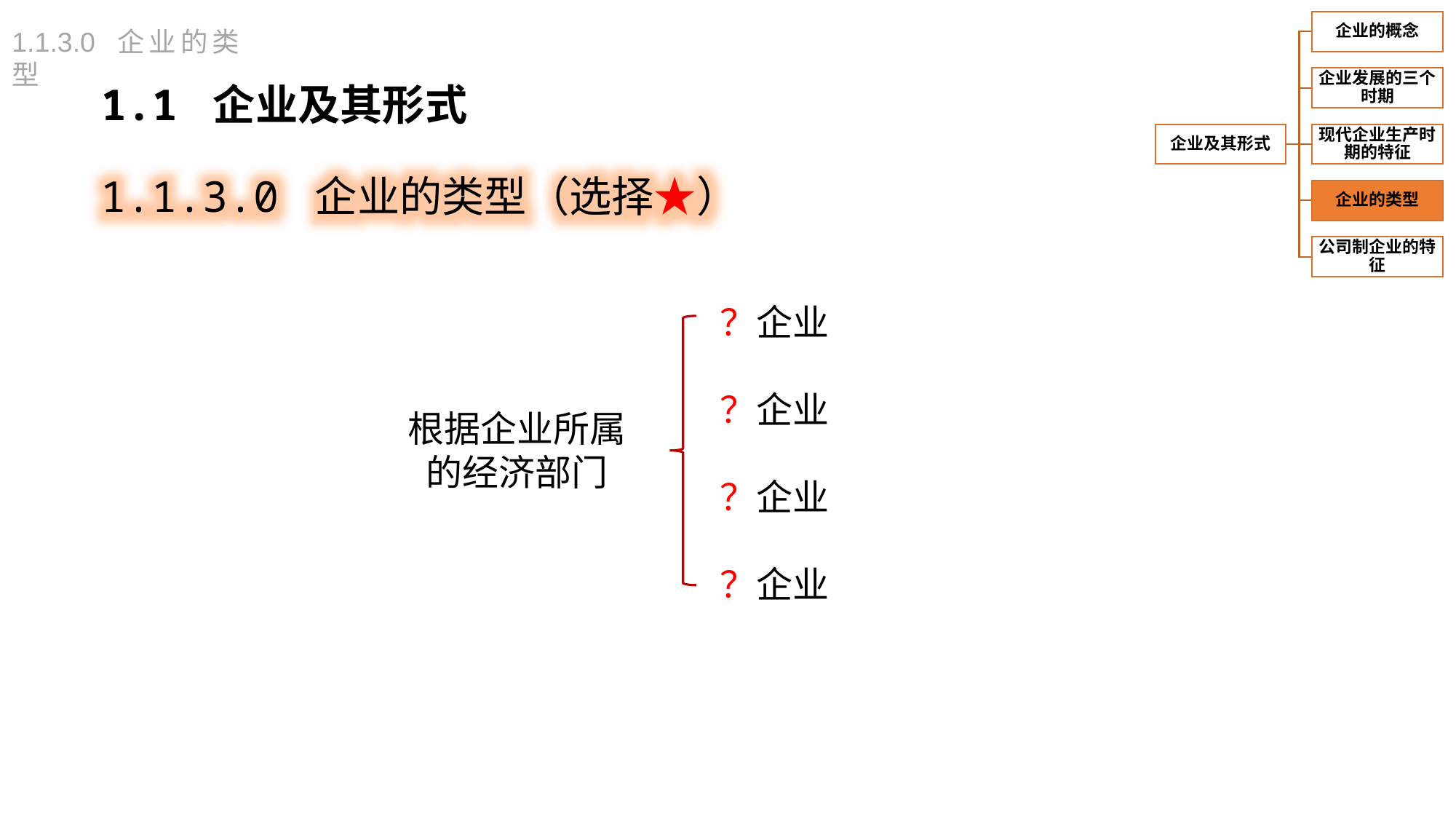

企业及其形式
企业的概念
企业发展的三个时期
现代企业生产时期的特征
企业的类型
公司制企业的特征
1.1.3.0 企业的类型
1.1 企业及其形式
1.1.3.0 企业的类型（选择★）
？企业

？企业

？企业

？企业

根据企业所属的经济部门